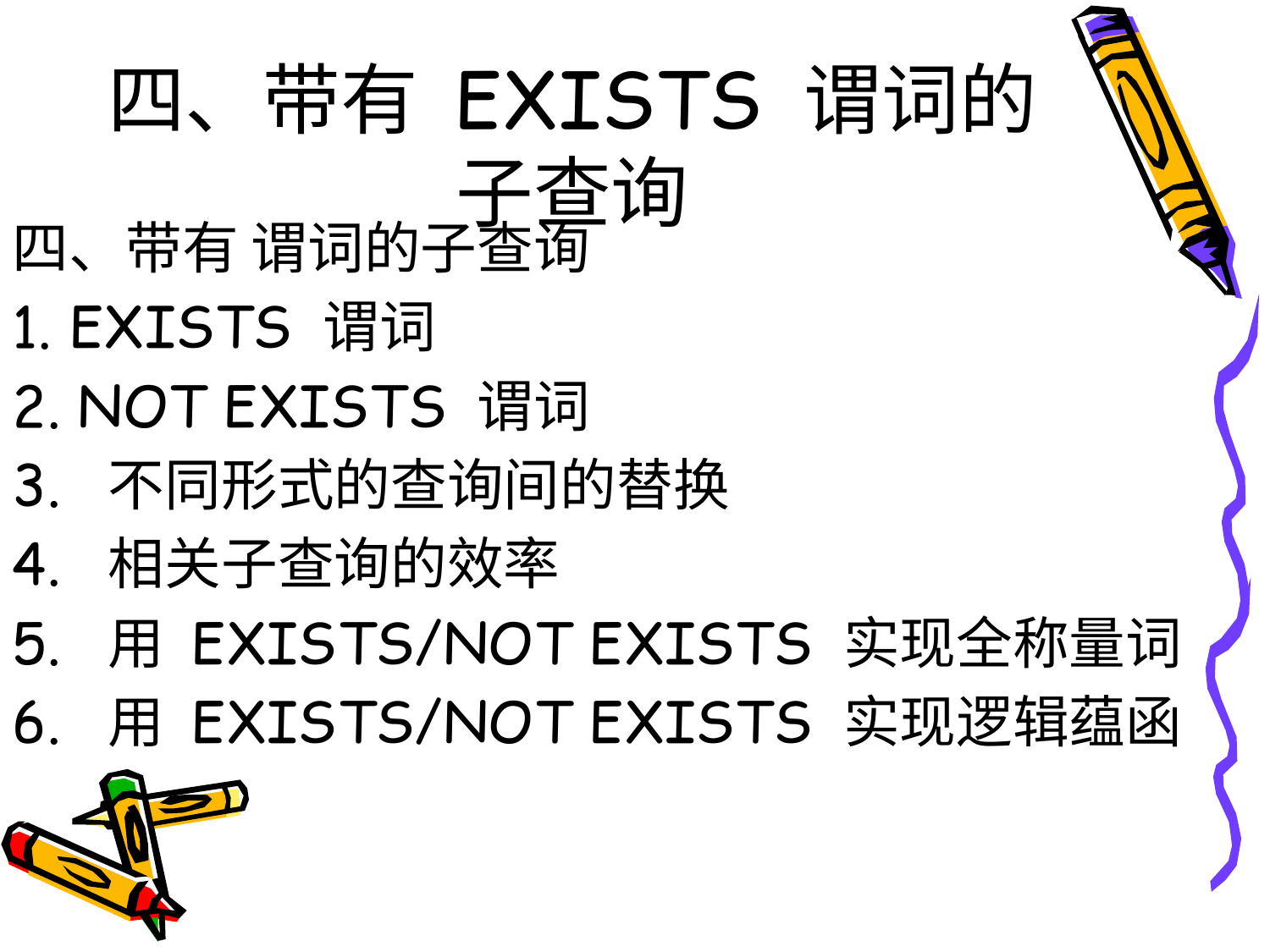

# 四、带有 EXISTS 谓词的子查询
四、带有 谓词的子查询
1. EXISTS 谓词
2. NOT EXISTS 谓词
3.  不同形式的查询间的替换
4.  相关子查询的效率
5.  用 EXISTS/NOT EXISTS 实现全称量词
6.  用 EXISTS/NOT EXISTS 实现逻辑蕴函